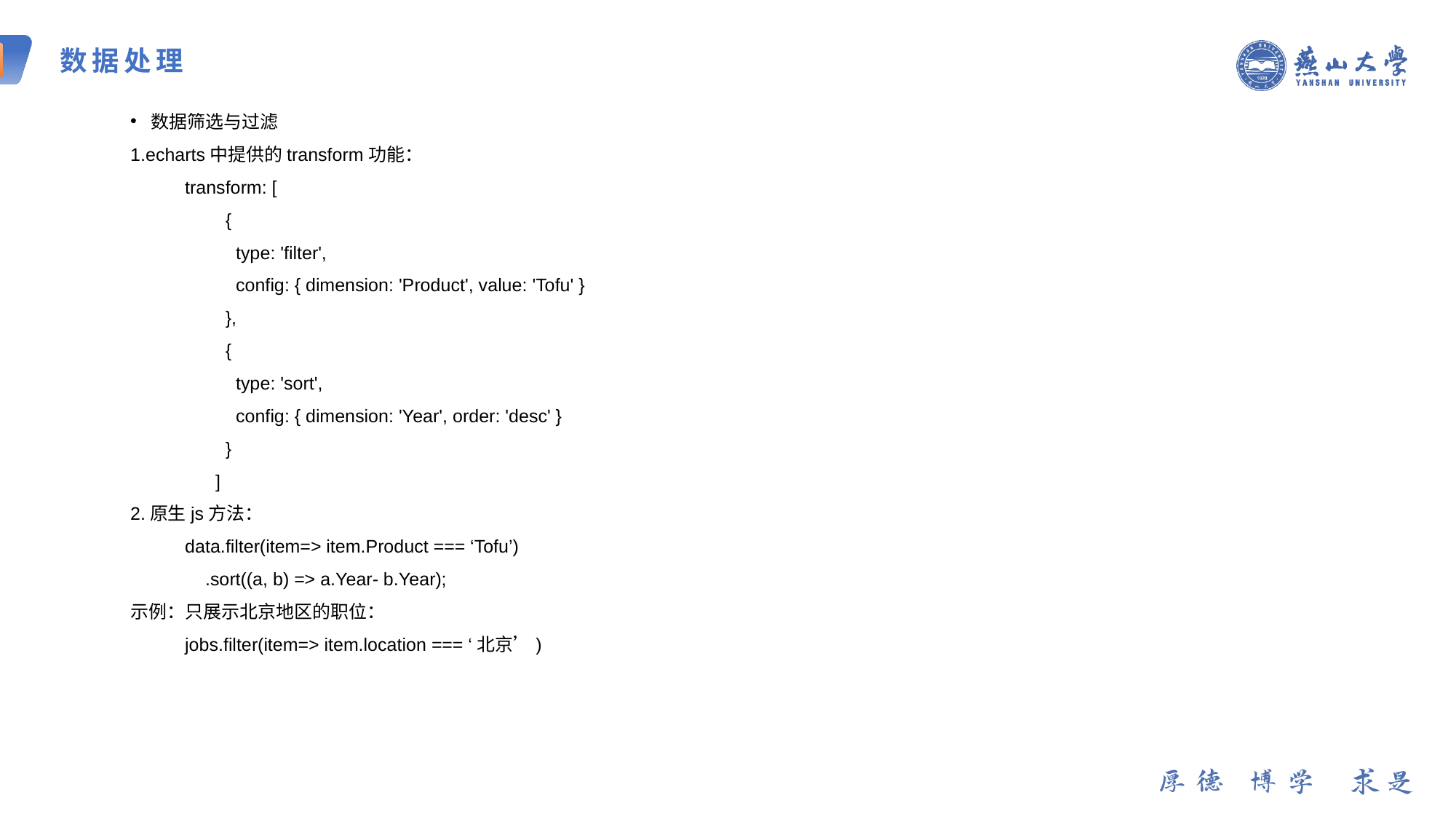

数据处理
数据筛选与过滤
1.echarts中提供的transform功能：
transform: [
        {
          type: 'filter',
          config: { dimension: 'Product', value: 'Tofu' }
        },
        {
          type: 'sort',
          config: { dimension: 'Year', order: 'desc' }
        }
      ]
2.原生js方法：
data.filter(item=> item.Product === ‘Tofu’)
    .sort((a, b) => a.Year- b.Year);
示例：只展示北京地区的职位：
jobs.filter(item=> item.location === ‘北京’)